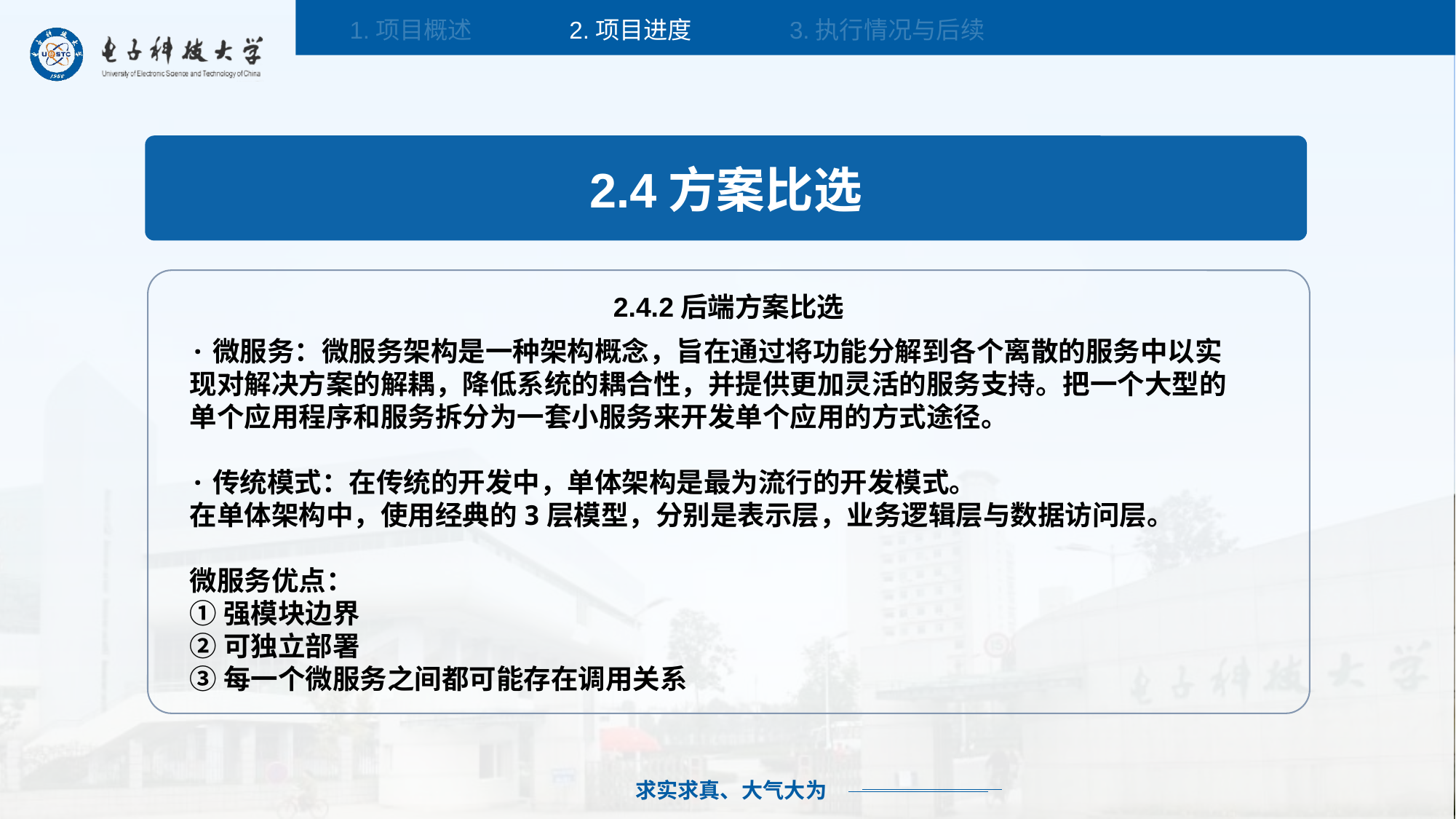

1.项目概述
2.项目进度
3.执行情况与后续
2.4方案比选

2.4.2后端方案比选
·微服务：微服务架构是一种架构概念，旨在通过将功能分解到各个离散的服务中以实现对解决方案的解耦，降低系统的耦合性，并提供更加灵活的服务支持。把一个大型的单个应用程序和服务拆分为一套小服务来开发单个应用的方式途径。

·传统模式：在传统的开发中，单体架构是最为流行的开发模式。
在单体架构中，使用经典的3层模型，分别是表示层，业务逻辑层与数据访问层。

微服务优点：
①强模块边界
②可独立部署
③每一个微服务之间都可能存在调用关系